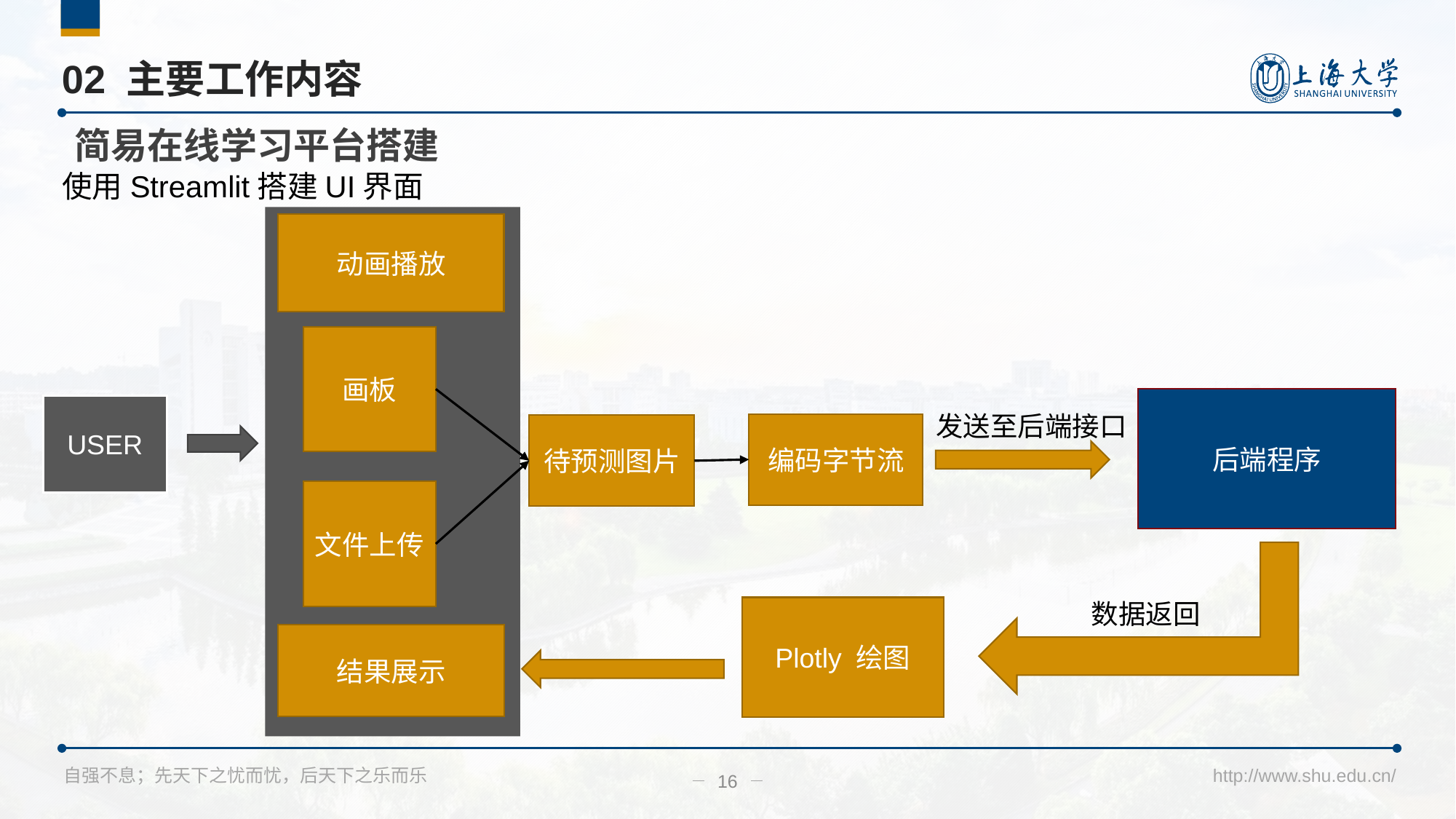

# 02 主要工作内容
简易在线学习平台搭建
使用Streamlit搭建UI界面

动画播放
画板
后端程序
发送至后端接口
编码字节流
待预测图片

文件上传
USER

数据返回
Plotly 绘图
结果展示

16